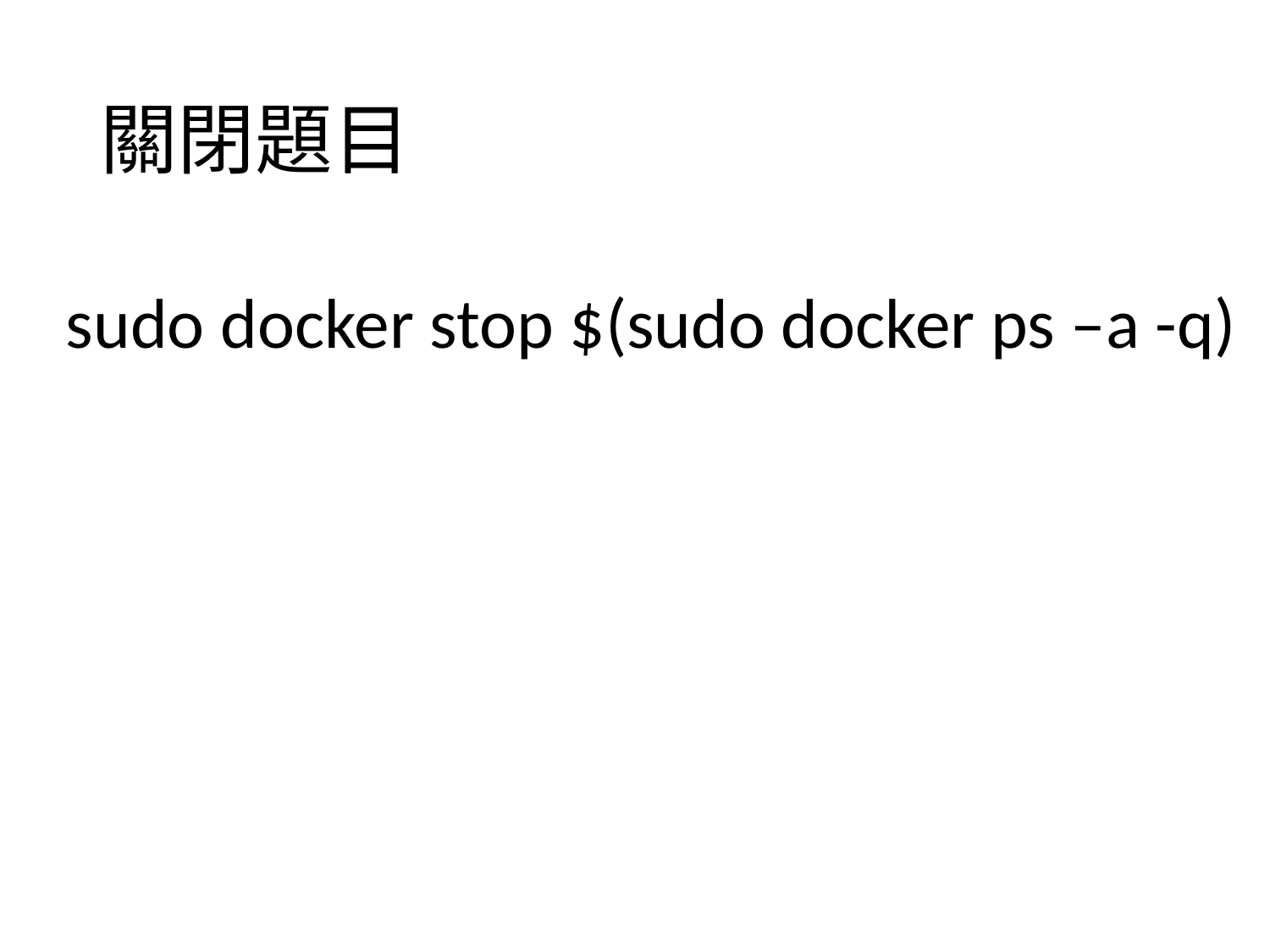

# 關閉題目
sudo docker stop $(sudo docker ps –a -q)